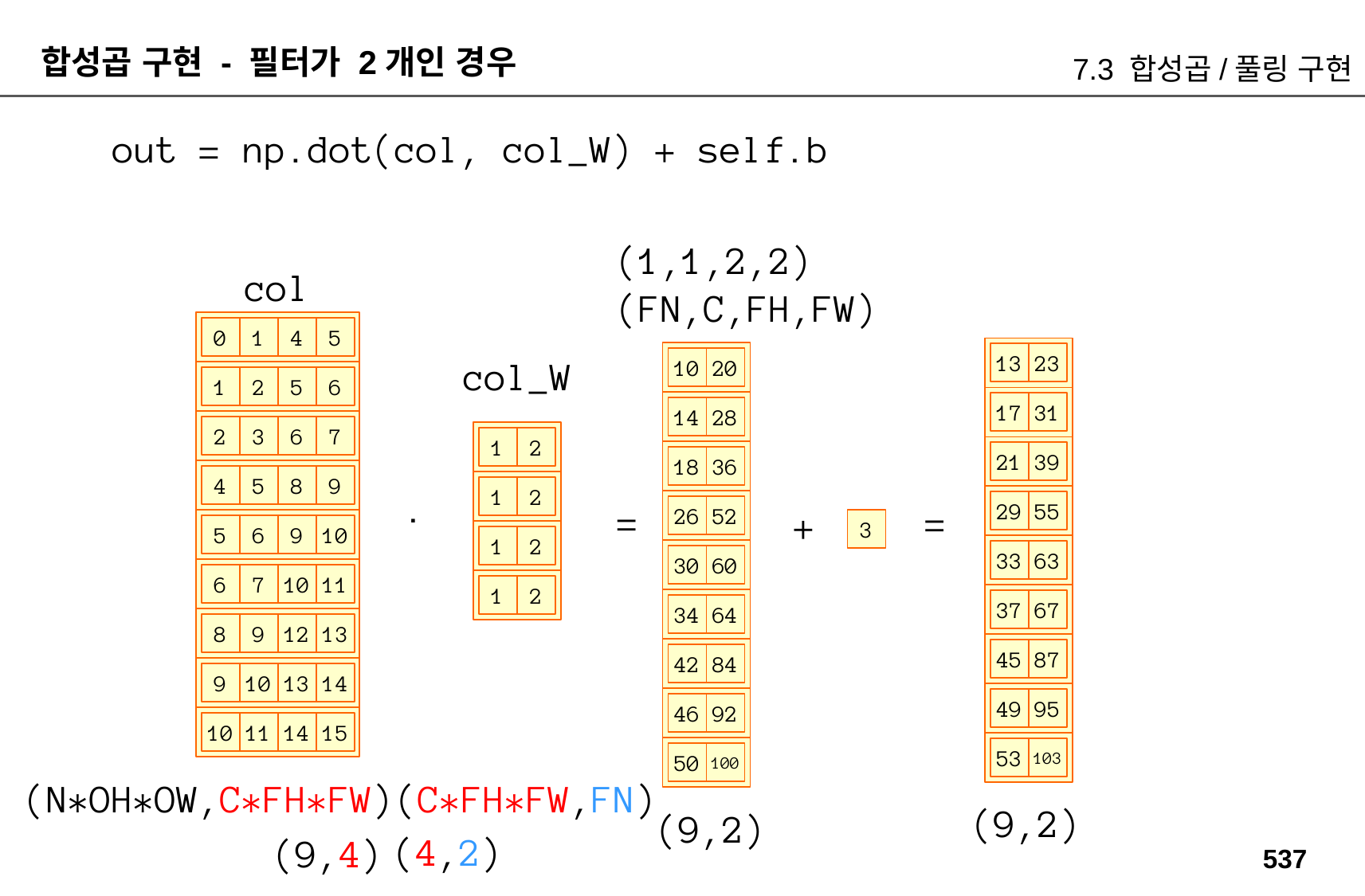

합성곱 구현 - 필터가 2개인 경우
7.3 합성곱/풀링 구현
out = np.dot(col, col_W) + self.b
(1,1,2,2)
(FN,C,FH,FW)
col

0
1
4
5

23
13
col_W
20
10

1
2
5
6

31
17
28
14

2
3
6
7

1
2

39
21
36
18

4
5
8
9

.
1
2

=
=

55
29
+
52
26
3

5
6
9
10

1
2

63
33
60
30

6
7
10
11

1
2

67
37
64
34

8
9
12
13

87
45
84
42

9
10
13
14

95
49
92
46

10
11
14
15

103
53
100
50
(N*OH*OW,C*FH*FW)
(C*FH*FW,FN)
(9,2)
(9,2)
(4,2)
(9,4)